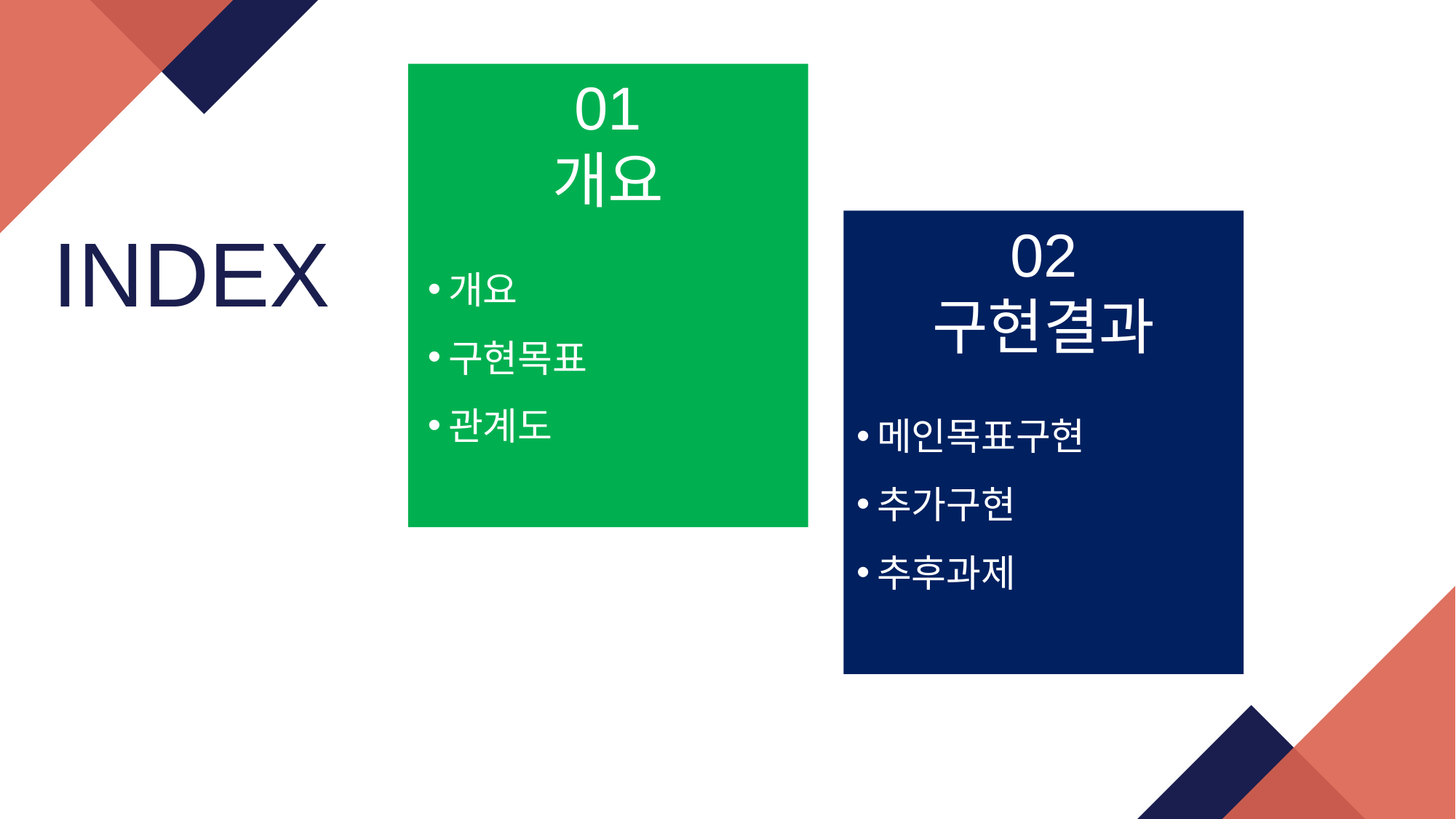

01
개요
INDEX

02
구현결과
개요
구현목표
관계도
메인목표구현
추가구현
추후과제